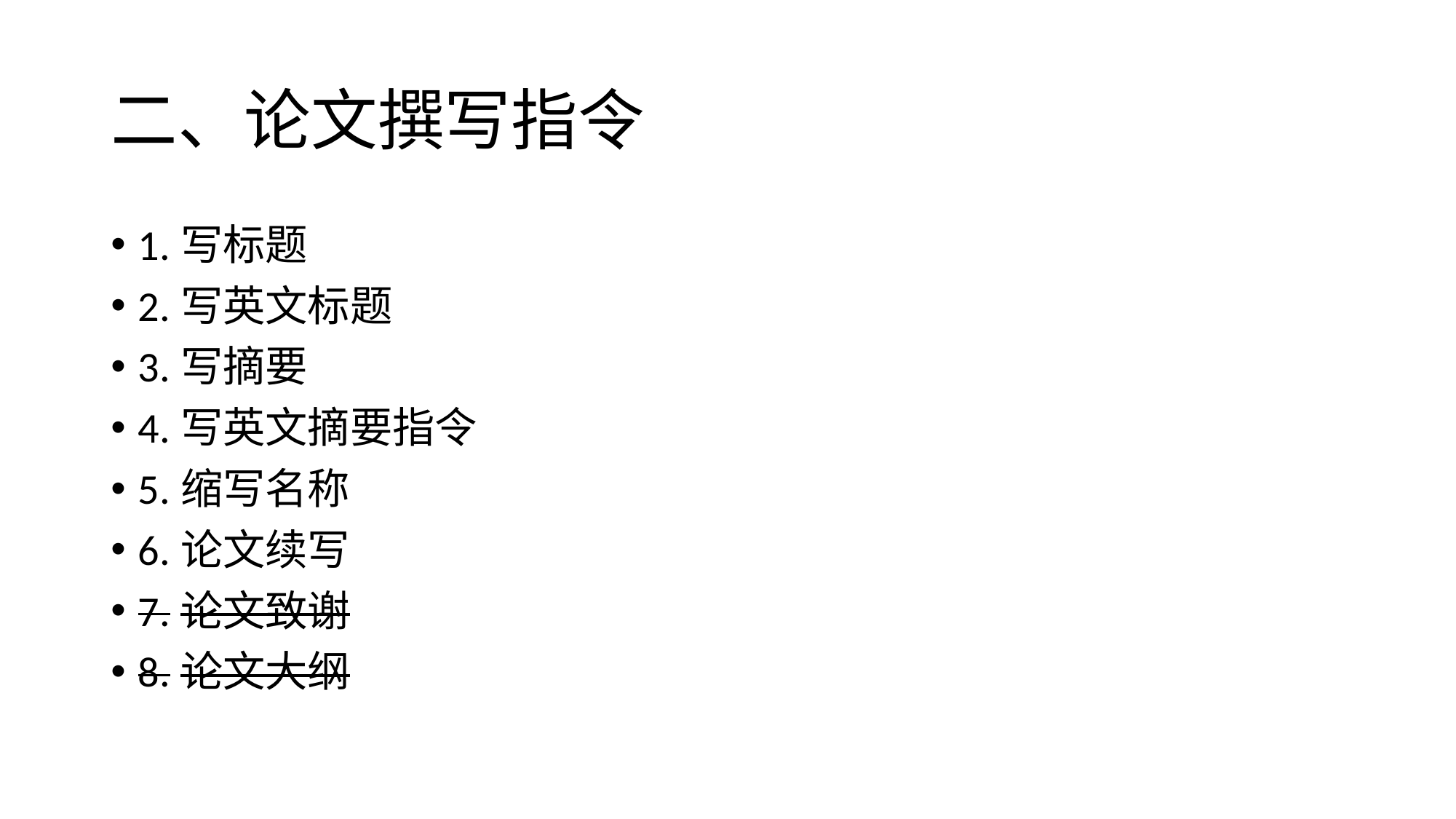

# 二、论文撰写指令
1.写标题
2.写英文标题
3.写摘要
4.写英文摘要指令
5.缩写名称
6.论文续写
7.论文致谢
8.论文大纲